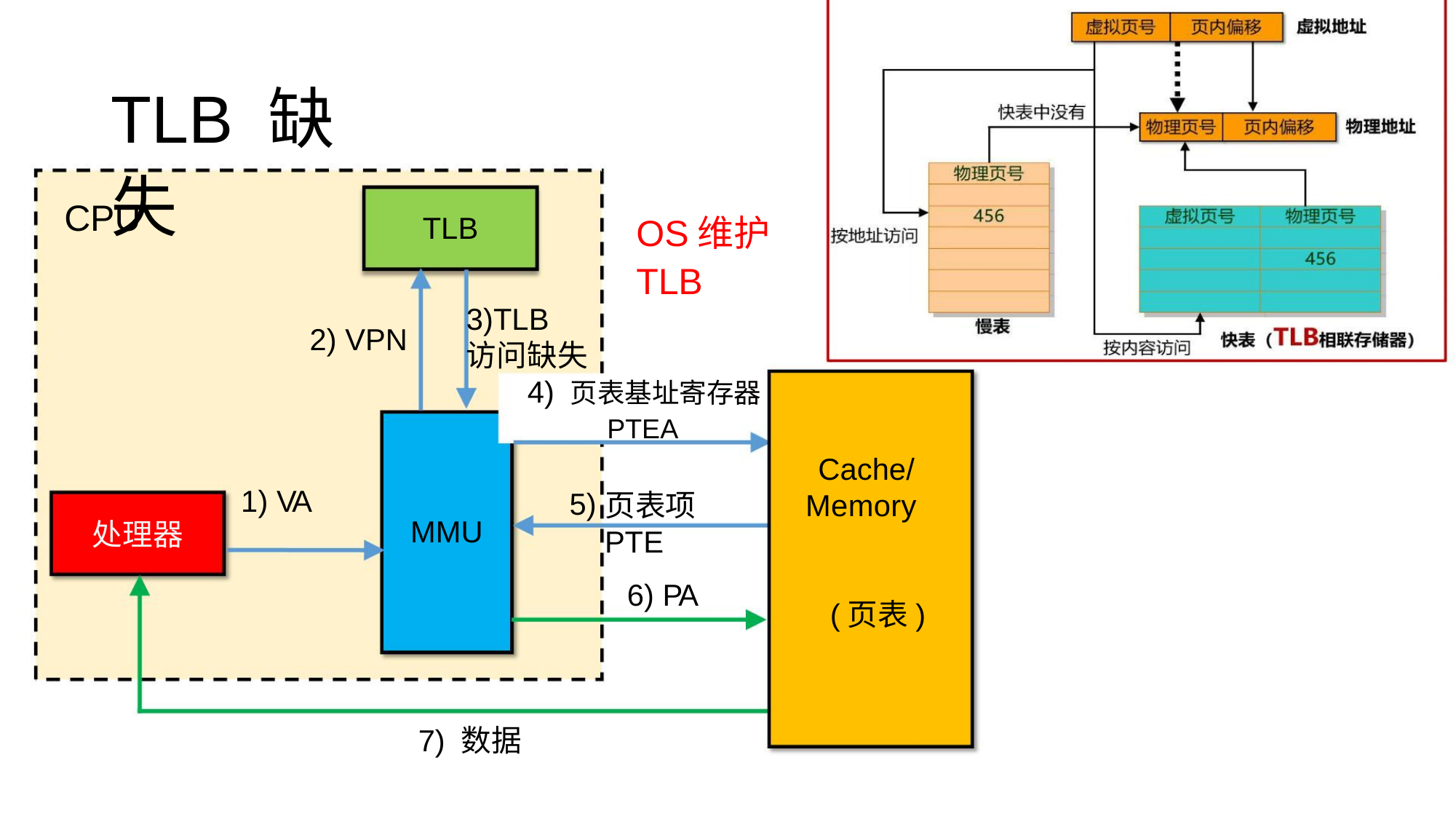

TLB 缺失
CPU
OS维护TLB
TLB
3)TLB
访问缺失
2) VPN
4) 页表基址寄存器
PTEA
Cache/
Memory
页表项
PTE
1) VA
5)
处理器
MMU
6) PA
(页表)
7) 数据